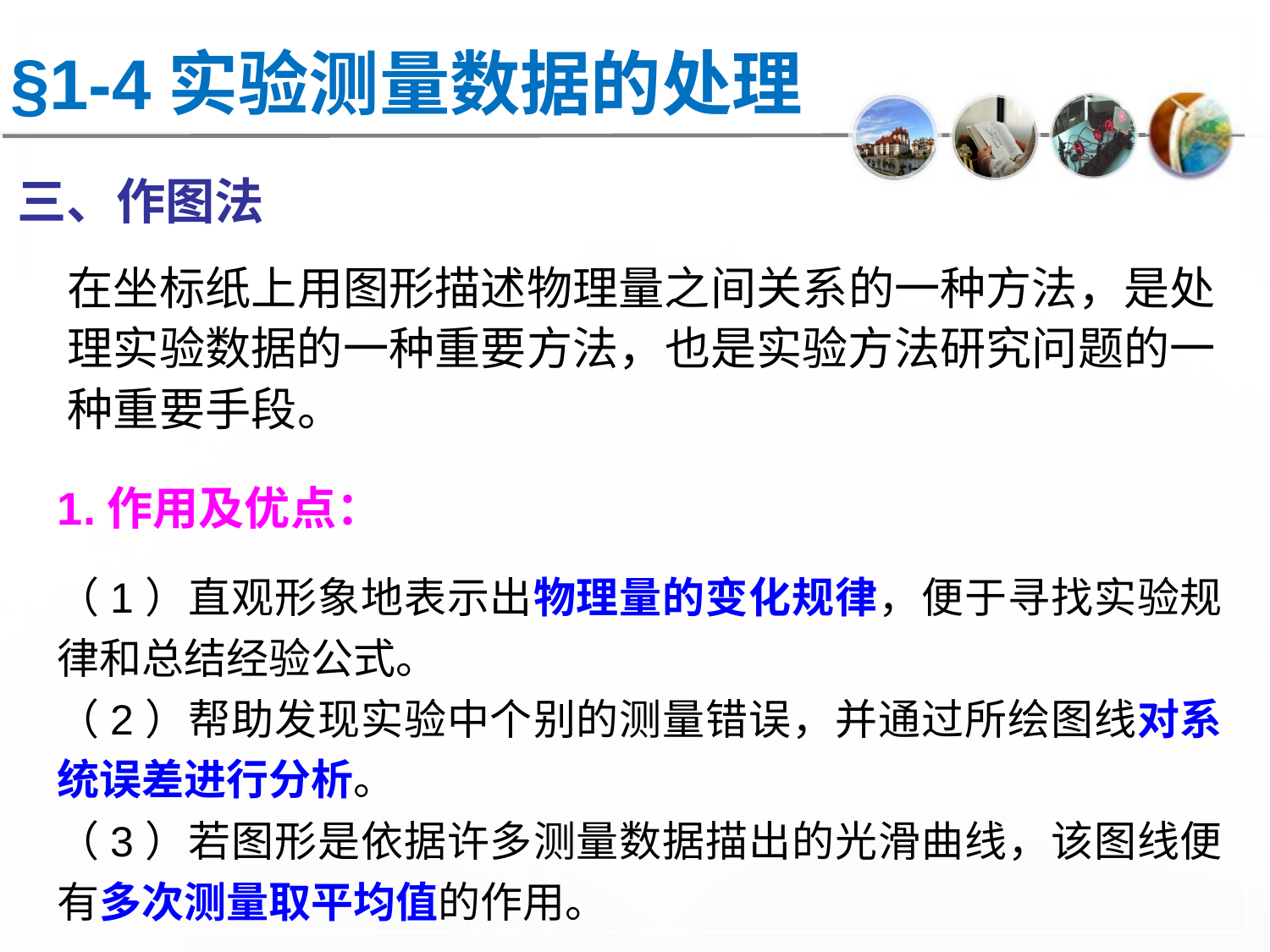

§1-4实验测量数据的处理
三、作图法
在坐标纸上用图形描述物理量之间关系的一种方法，是处理实验数据的一种重要方法，也是实验方法研究问题的一种重要手段。
1.作用及优点：

（1）直观形象地表示出物理量的变化规律，便于寻找实验规律和总结经验公式。
（2）帮助发现实验中个别的测量错误，并通过所绘图线对系统误差进行分析。
（3）若图形是依据许多测量数据描出的光滑曲线，该图线便有多次测量取平均值的作用。